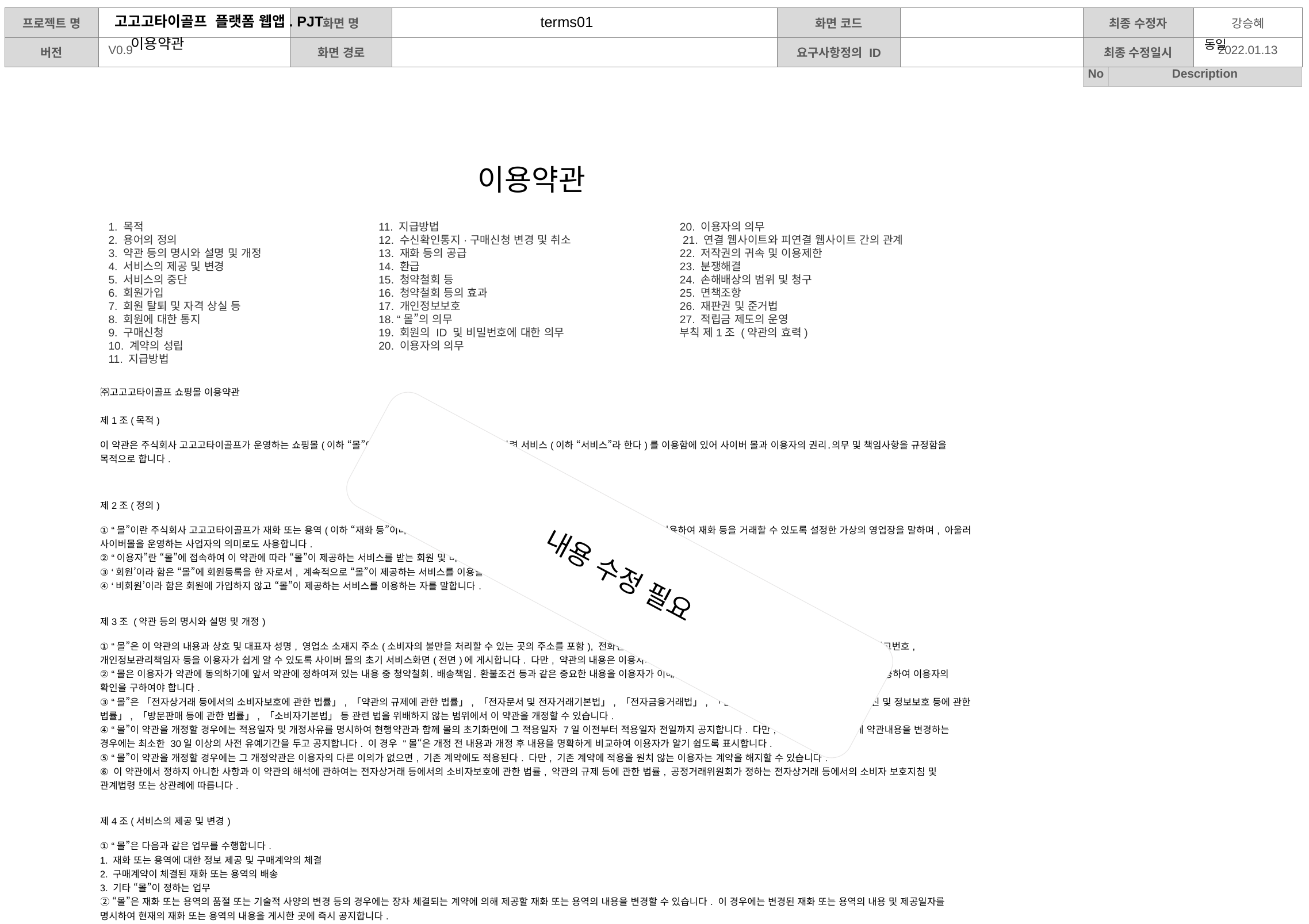

terms01
이용약관
동일
이용약관
1. 목적
2. 용어의 정의
3. 약관 등의 명시와 설명 및 개정
4. 서비스의 제공 및 변경
5. 서비스의 중단
6. 회원가입
7. 회원 탈퇴 및 자격 상실 등
8. 회원에 대한 통지
9. 구매신청
10. 계약의 성립
11. 지급방법
11. 지급방법
12. 수신확인통지·구매신청 변경 및 취소
13. 재화 등의 공급
14. 환급
15. 청약철회 등
16. 청약철회 등의 효과
17. 개인정보보호
18. “몰”의 의무
19. 회원의 ID 및 비밀번호에 대한 의무
20. 이용자의 의무
20. 이용자의 의무
 21. 연결 웹사이트와 피연결 웹사이트 간의 관계
22. 저작권의 귀속 및 이용제한
23. 분쟁해결
24. 손해배상의 범위 및 청구
25. 면책조항
26. 재판권 및 준거법
27. 적립금 제도의 운영
부칙 제1조 (약관의 효력)
| ㈜고고고타이골프 쇼핑몰 이용약관 제1조(목적) 이 약관은 주식회사 고고고타이골프가 운영하는 쇼핑몰(이하 “몰”이라 한다)에서 제공하는 인터넷 관련 서비스(이하 “서비스”라 한다)를 이용함에 있어 사이버 몰과 이용자의 권리․의무 및 책임사항을 규정함을 목적으로 합니다. 제2조(정의) ① “몰”이란 주식회사 고고고타이골프가 재화 또는 용역(이하 “재화 등”이라 함)을 이용자에게 제공하기 위하여 컴퓨터 등 정보통신설비를 이용하여 재화 등을 거래할 수 있도록 설정한 가상의 영업장을 말하며, 아울러 사이버몰을 운영하는 사업자의 의미로도 사용합니다. ② “이용자”란 “몰”에 접속하여 이 약관에 따라 “몰”이 제공하는 서비스를 받는 회원 및 비회원을 말합니다. ③ ‘회원’이라 함은 “몰”에 회원등록을 한 자로서, 계속적으로 “몰”이 제공하는 서비스를 이용할 수 있는 자를 말합니다. ④ ‘비회원’이라 함은 회원에 가입하지 않고 “몰”이 제공하는 서비스를 이용하는 자를 말합니다. 제3조 (약관 등의 명시와 설명 및 개정) ① “몰”은 이 약관의 내용과 상호 및 대표자 성명, 영업소 소재지 주소(소비자의 불만을 처리할 수 있는 곳의 주소를 포함), 전화번호․ FAX번호․ 전자우편주소, 사업자등록번호, 통신판매업 신고번호, 개인정보관리책임자 등을 이용자가 쉽게 알 수 있도록 사이버 몰의 초기 서비스화면(전면)에 게시합니다. 다만, 약관의 내용은 이용자가 연결화면을 통하여 볼 수 있도록 할 수 있습니다. ② “몰은 이용자가 약관에 동의하기에 앞서 약관에 정하여져 있는 내용 중 청약철회․ 배송책임․ 환불조건 등과 같은 중요한 내용을 이용자가 이해할 수 있도록 별도의 연결화면 또는 팝업화면 등을 제공하여 이용자의 확인을 구하여야 합니다. ③ “몰”은 「전자상거래 등에서의 소비자보호에 관한 법률」, 「약관의 규제에 관한 법률」, 「전자문서 및 전자거래기본법」, 「전자금융거래법」, 「전자서명법」, 「정보통신망 이용촉진 및 정보보호 등에 관한 법률」, 「방문판매 등에 관한 법률」, 「소비자기본법」 등 관련 법을 위배하지 않는 범위에서 이 약관을 개정할 수 있습니다. ④ “몰”이 약관을 개정할 경우에는 적용일자 및 개정사유를 명시하여 현행약관과 함께 몰의 초기화면에 그 적용일자 7일 이전부터 적용일자 전일까지 공지합니다. 다만, 이용자에게 불리하게 약관내용을 변경하는 경우에는 최소한 30일 이상의 사전 유예기간을 두고 공지합니다. 이 경우 "몰“은 개정 전 내용과 개정 후 내용을 명확하게 비교하여 이용자가 알기 쉽도록 표시합니다. ⑤ “몰”이 약관을 개정할 경우에는 그 개정약관은 이용자의 다른 이의가 없으면, 기존 계약에도 적용된다. 다만, 기존 계약에 적용을 원치 않는 이용자는 계약을 해지할 수 있습니다. ⑥ 이 약관에서 정하지 아니한 사항과 이 약관의 해석에 관하여는 전자상거래 등에서의 소비자보호에 관한 법률, 약관의 규제 등에 관한 법률, 공정거래위원회가 정하는 전자상거래 등에서의 소비자 보호지침 및 관계법령 또는 상관례에 따릅니다. 제4조(서비스의 제공 및 변경) ① “몰”은 다음과 같은 업무를 수행합니다. 1. 재화 또는 용역에 대한 정보 제공 및 구매계약의 체결 2. 구매계약이 체결된 재화 또는 용역의 배송 3. 기타 “몰”이 정하는 업무 ② “몰”은 재화 또는 용역의 품절 또는 기술적 사양의 변경 등의 경우에는 장차 체결되는 계약에 의해 제공할 재화 또는 용역의 내용을 변경할 수 있습니다. 이 경우에는 변경된 재화 또는 용역의 내용 및 제공일자를 명시하여 현재의 재화 또는 용역의 내용을 게시한 곳에 즉시 공지합니다. ③ “몰”이 제공하기로 이용자와 계약을 체결한 서비스의 내용을 재화등의 품절 또는 기술적 사양의 변경 등의 사유로 변경할 경우에는 그 사유를 이용자에게 통지 가능한 주소로 즉시 통지합니다. ④ 전항의 경우 “몰”은 이로 인하여 이용자가 입은 손해를 배상합니다. 다만, “몰”이 고의 또는 과실이 없음을 입증하는 경우에는 그러하지 아니합니다. 제5조(서비스의 중단) ① “몰”은 컴퓨터 등 정보통신설비의 보수점검․교체 및 고장, 통신의 두절 등의 사유가 발생한 경우에는 서비스의 제공을 일시적으로 중단할 수 있습니다. ② “몰”은 제1항의 사유로 서비스의 제공이 일시적으로 중단됨으로 인하여 이용자 또는 제3자가 입은 손해에 대하여 배상합니다. 단, “몰”이 고의 또는 과실이 없음을 입증하는 경우에는 그러하지 아니합니다. ③ 사업종목의 전환, 사업의 포기, 업체 간의 통합 등의 이유로 서비스를 제공할 수 없게 되는 경우에는 “몰”은 제8조에 정한 방법으로 이용자에게 통지하고 당초 “몰”에서 제시한 조건에 따라 소비자에게 보상합니다. 다만, “몰”이 보상기준 등을 고지하지 아니한 경우에는 이용자들의 적립금 또는 적립금 등을 소유한 고객에 한해 “몰”에서 통용되는 통화가치에 상응하는 현물 또는 현금으로 이용자에게 지급합니다. |
| --- |
내용 수정 필요